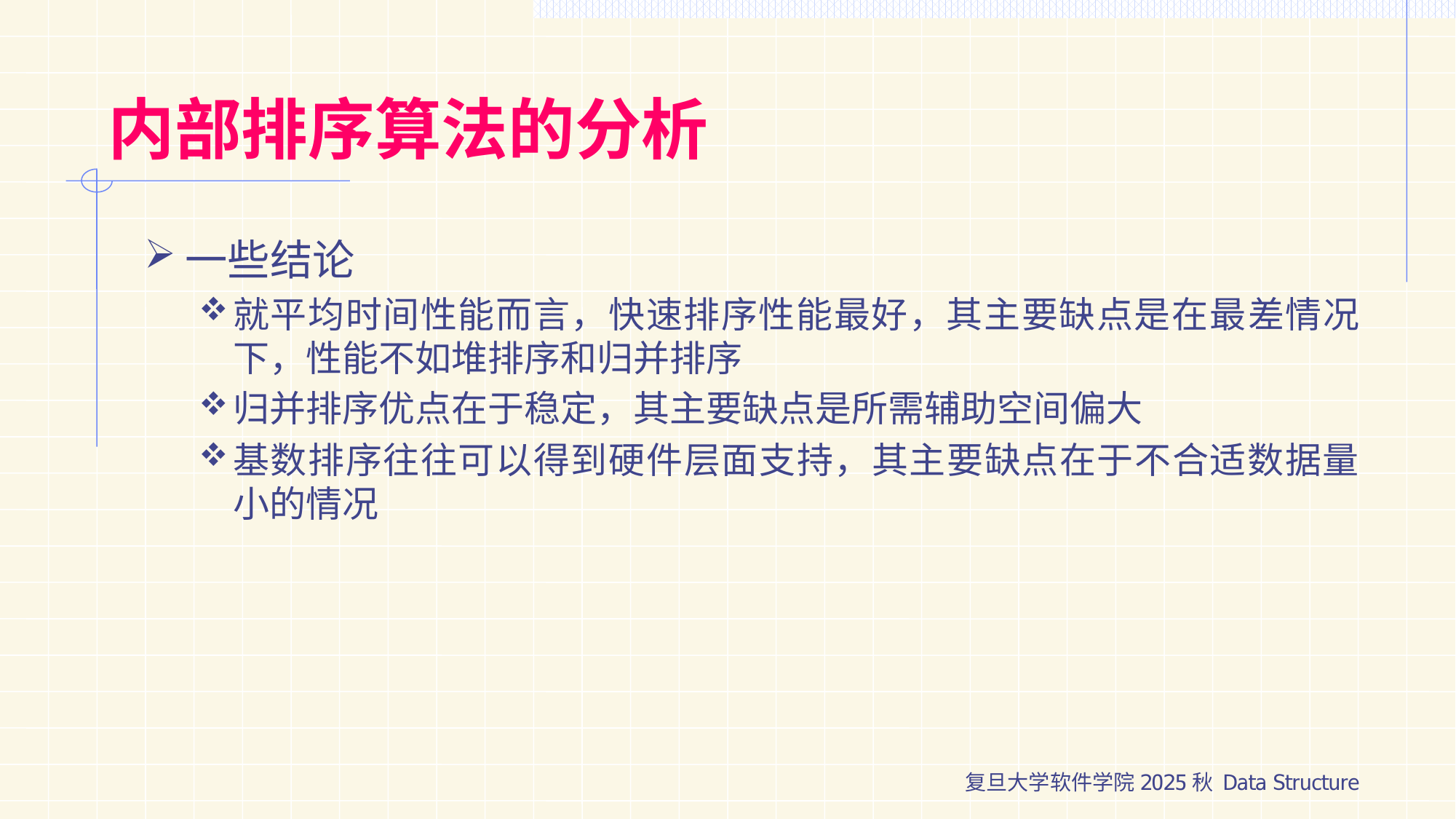

# 内部排序算法的分析
一些结论
就平均时间性能而言，快速排序性能最好，其主要缺点是在最差情况下，性能不如堆排序和归并排序
归并排序优点在于稳定，其主要缺点是所需辅助空间偏大
基数排序往往可以得到硬件层面支持，其主要缺点在于不合适数据量小的情况